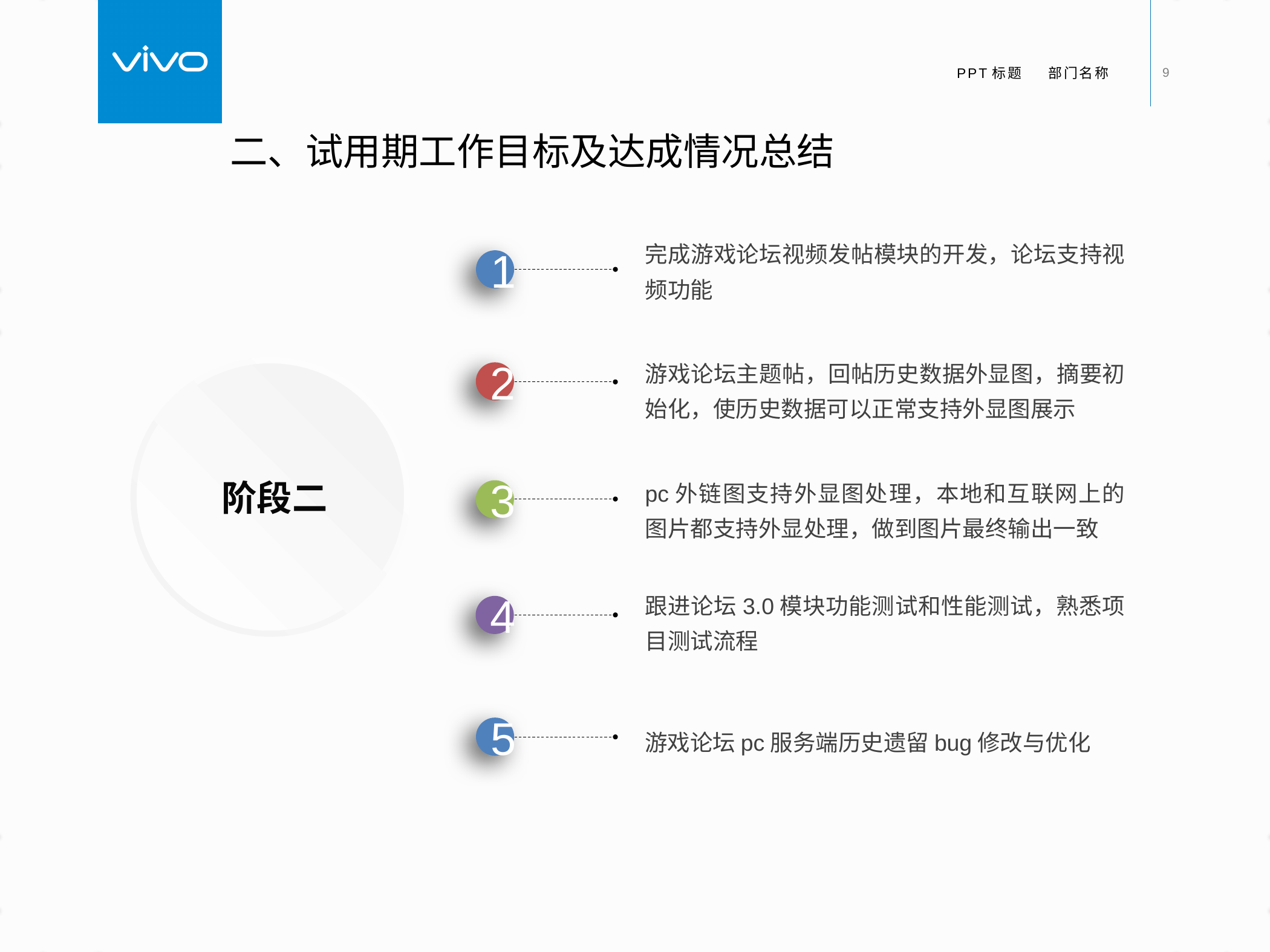

二、试用期工作目标及达成情况总结
完成游戏论坛视频发帖模块的开发，论坛支持视频功能
1
游戏论坛主题帖，回帖历史数据外显图，摘要初始化，使历史数据可以正常支持外显图展示

2
pc外链图支持外显图处理，本地和互联网上的图片都支持外显处理，做到图片最终输出一致
阶段二
3
跟进论坛3.0模块功能测试和性能测试，熟悉项目测试流程
4
5
游戏论坛pc服务端历史遗留bug修改与优化